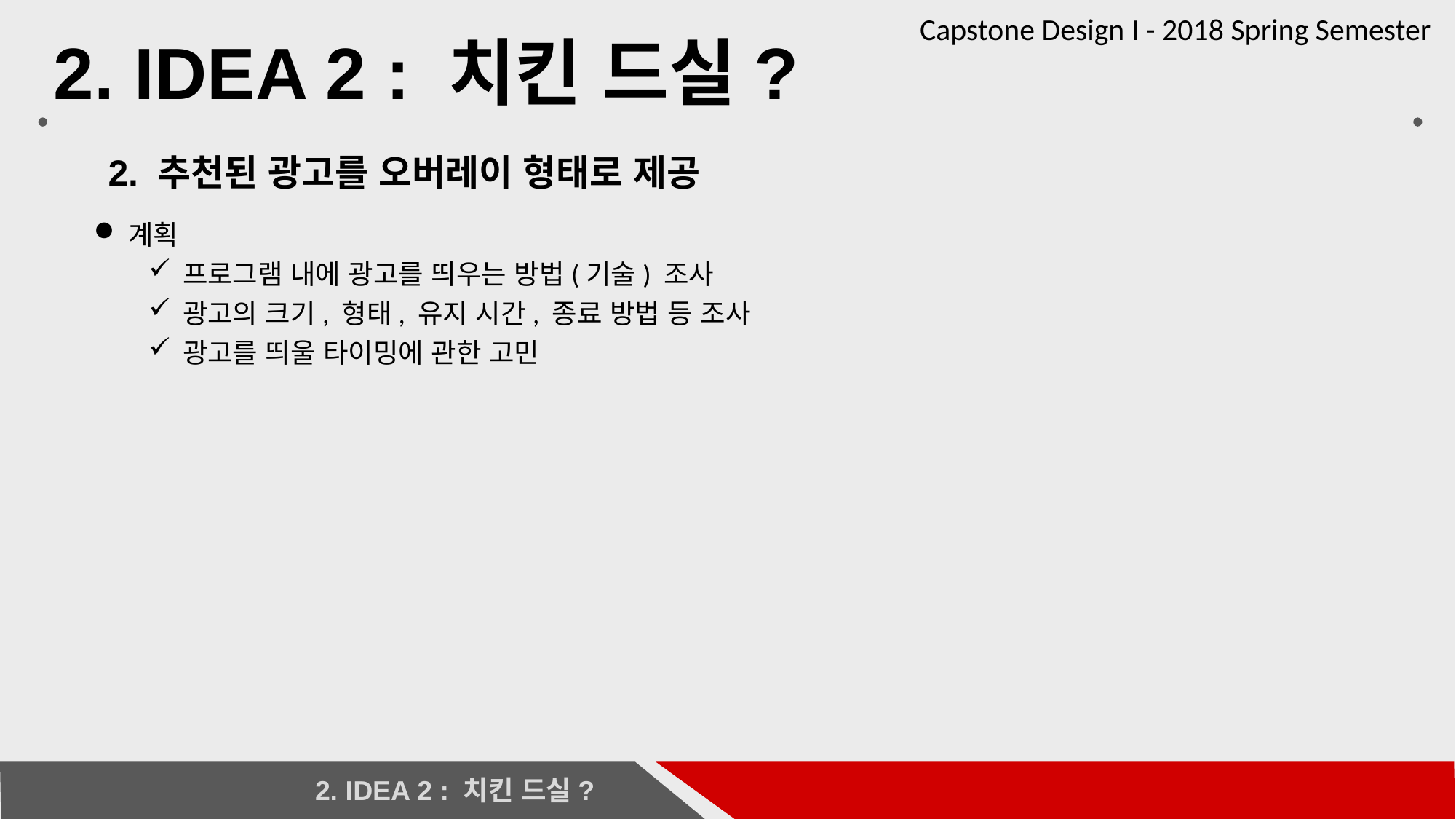

# 2. IDEA 2 : 치킨 드실?
2. 추천된 광고를 오버레이 형태로 제공
계획
프로그램 내에 광고를 띄우는 방법(기술) 조사
광고의 크기, 형태, 유지 시간, 종료 방법 등 조사
광고를 띄울 타이밍에 관한 고민
2. IDEA 2 : 치킨 드실?